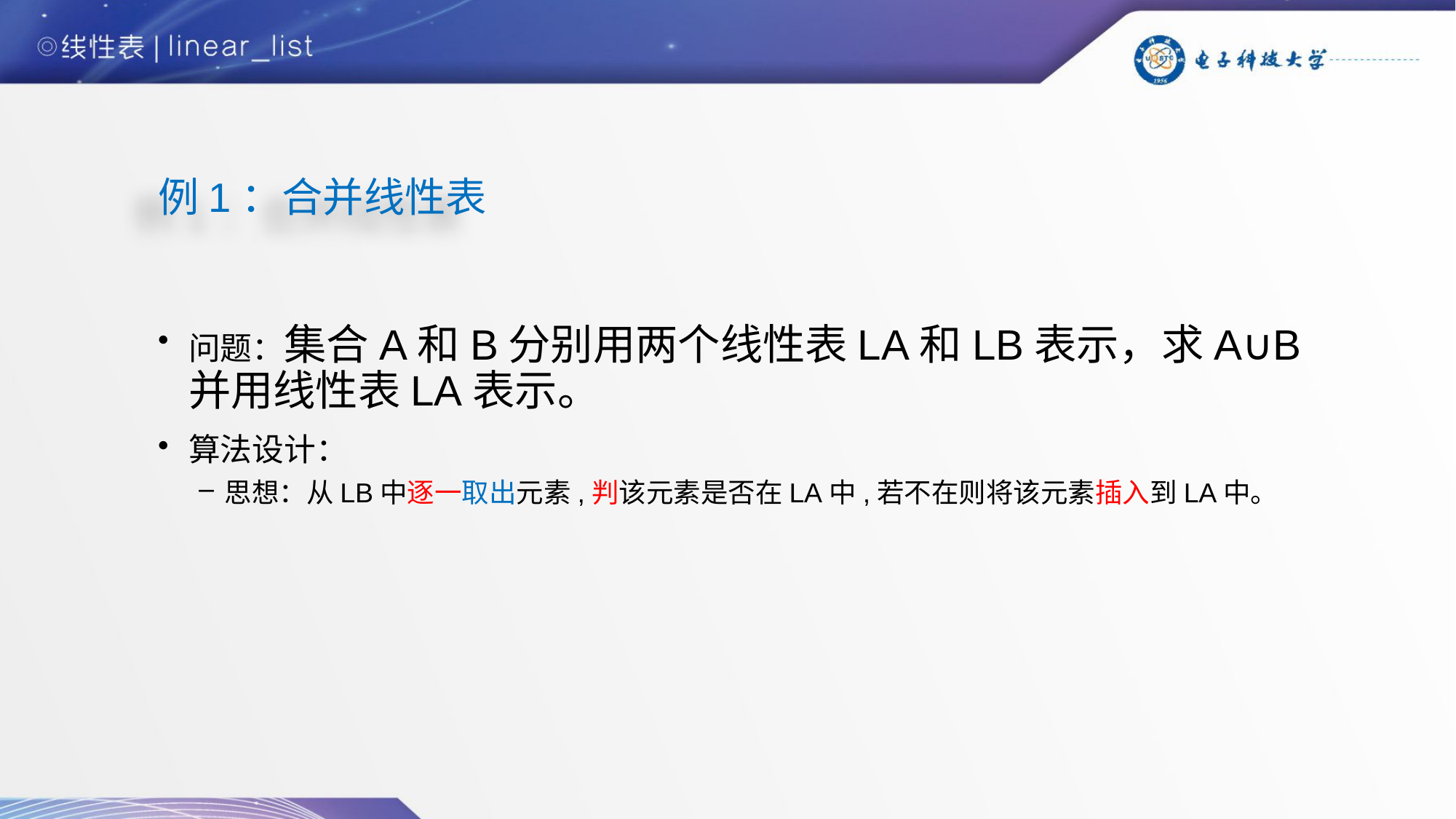

# 例1：合并线性表
问题：集合A和B分别用两个线性表LA和LB表示，求A∪B并用线性表LA表示。
算法设计：
思想：从LB中逐一取出元素,判该元素是否在LA中,若不在则将该元素插入到LA中。